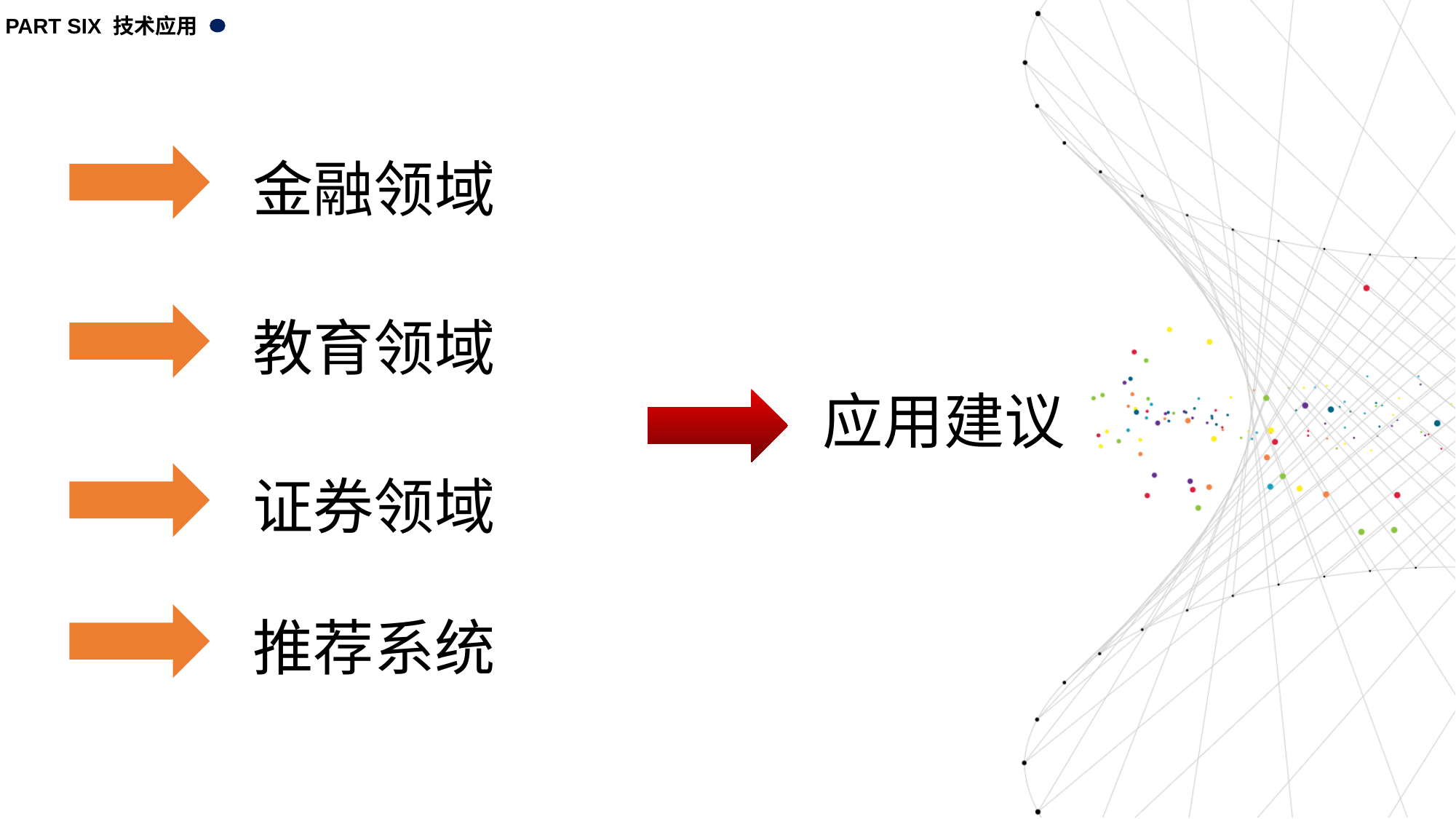

PART SIX 技术应用

金融领域

教育领域
应用建议

证券领域

推荐系统